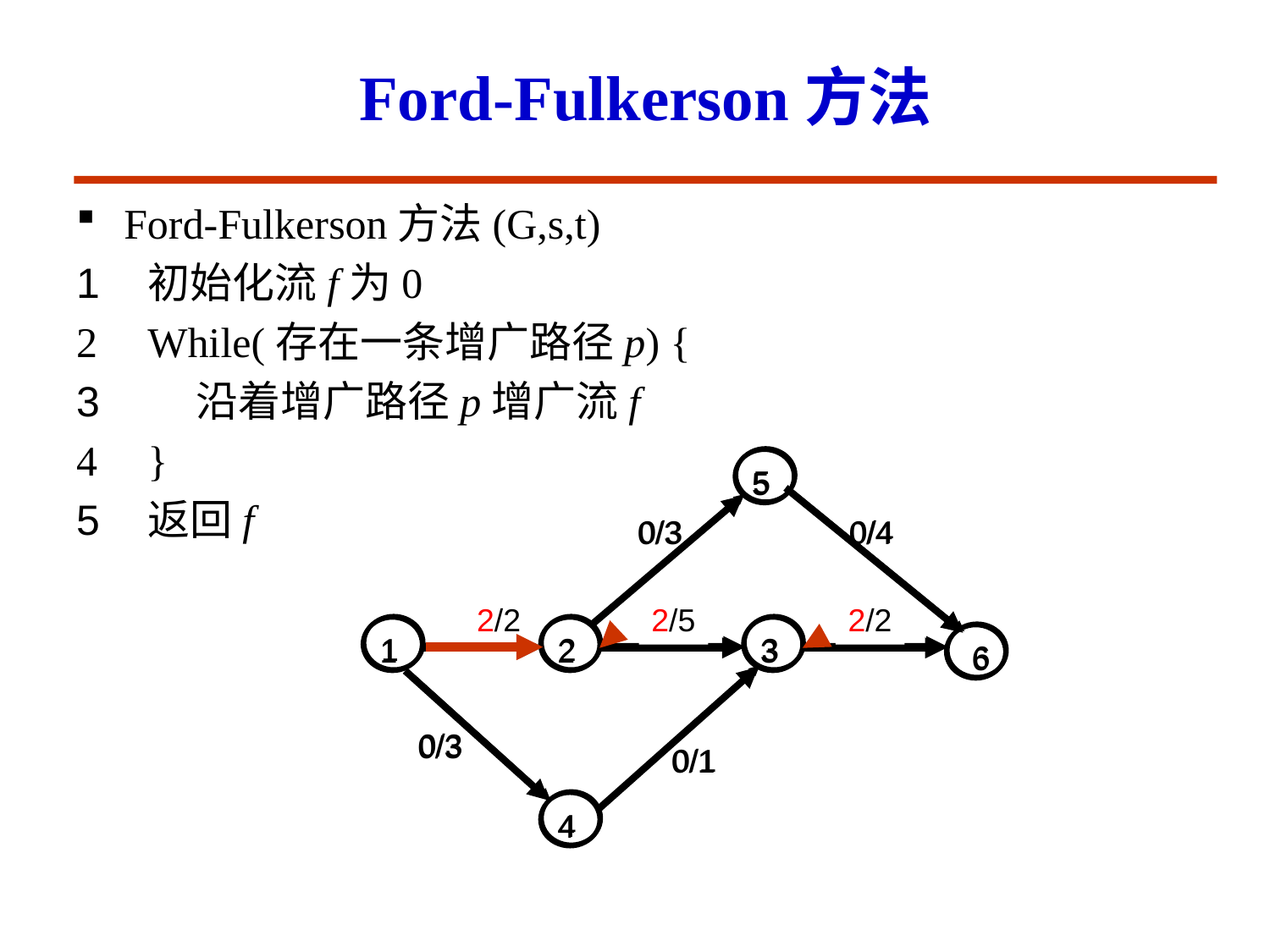

# Ford-Fulkerson方法
Ford-Fulkerson方法(G,s,t)
初始化流f为0
While(存在一条增广路径p) {
    沿着增广路径p增广流f
}
返回f

5

0/3
0/4
0/2
0/5
0/2

1
2
3

6

0/3
0/1

4

5

0/3
0/4
2/2
2/5
2/2

1
2
3

6

0/3
0/1

4